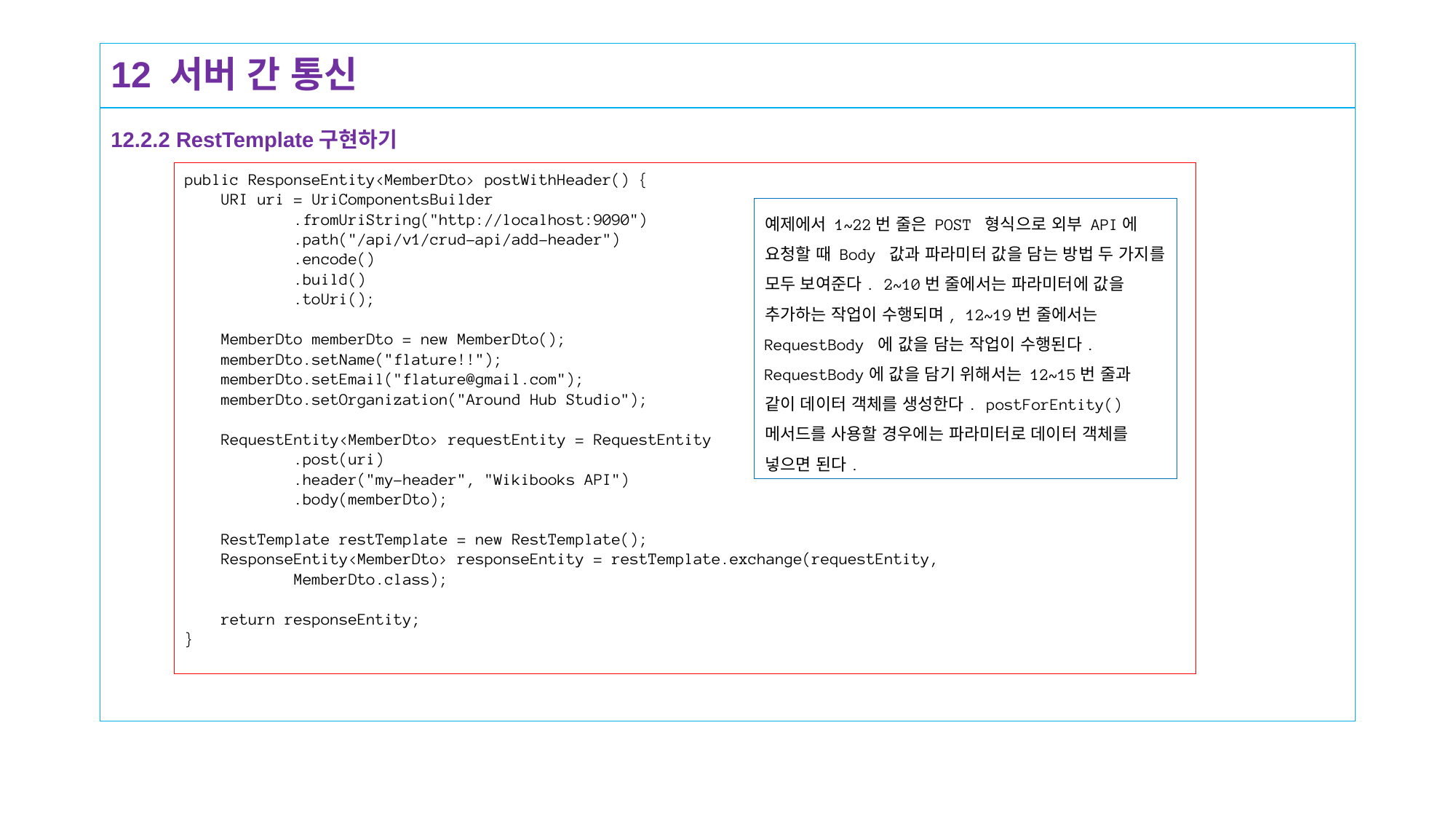

# 12 서버 간 통신
12.2.2 RestTemplate구현하기
public ResponseEntity<MemberDto> postWithHeader() {
    URI uri = UriComponentsBuilder
            .fromUriString("http://localhost:9090")
            .path("/api/v1/crud-api/add-header")
            .encode()
            .build()
            .toUri();

    MemberDto memberDto = new MemberDto();
    memberDto.setName("flature!!");
    memberDto.setEmail("flature@gmail.com");
    memberDto.setOrganization("Around Hub Studio");

    RequestEntity<MemberDto> requestEntity = RequestEntity
            .post(uri)
            .header("my-header", "Wikibooks API")
            .body(memberDto);

    RestTemplate restTemplate = new RestTemplate();
    ResponseEntity<MemberDto> responseEntity = restTemplate.exchange(requestEntity,
            MemberDto.class);

    return responseEntity;
}

예제에서 1~22번 줄은 POST 형식으로 외부 API에 요청할 때 Body 값과 파라미터 값을 담는 방법 두 가지를 모두 보여준다. 2~10번 줄에서는 파라미터에 값을 추가하는 작업이 수행되며, 12~19번 줄에서는 RequestBody 에 값을 담는 작업이 수행된다. RequestBody에 값을 담기 위해서는 12~15번 줄과 같이 데이터 객체를 생성한다. postForEntity() 메서드를 사용할 경우에는 파라미터로 데이터 객체를 넣으면 된다.